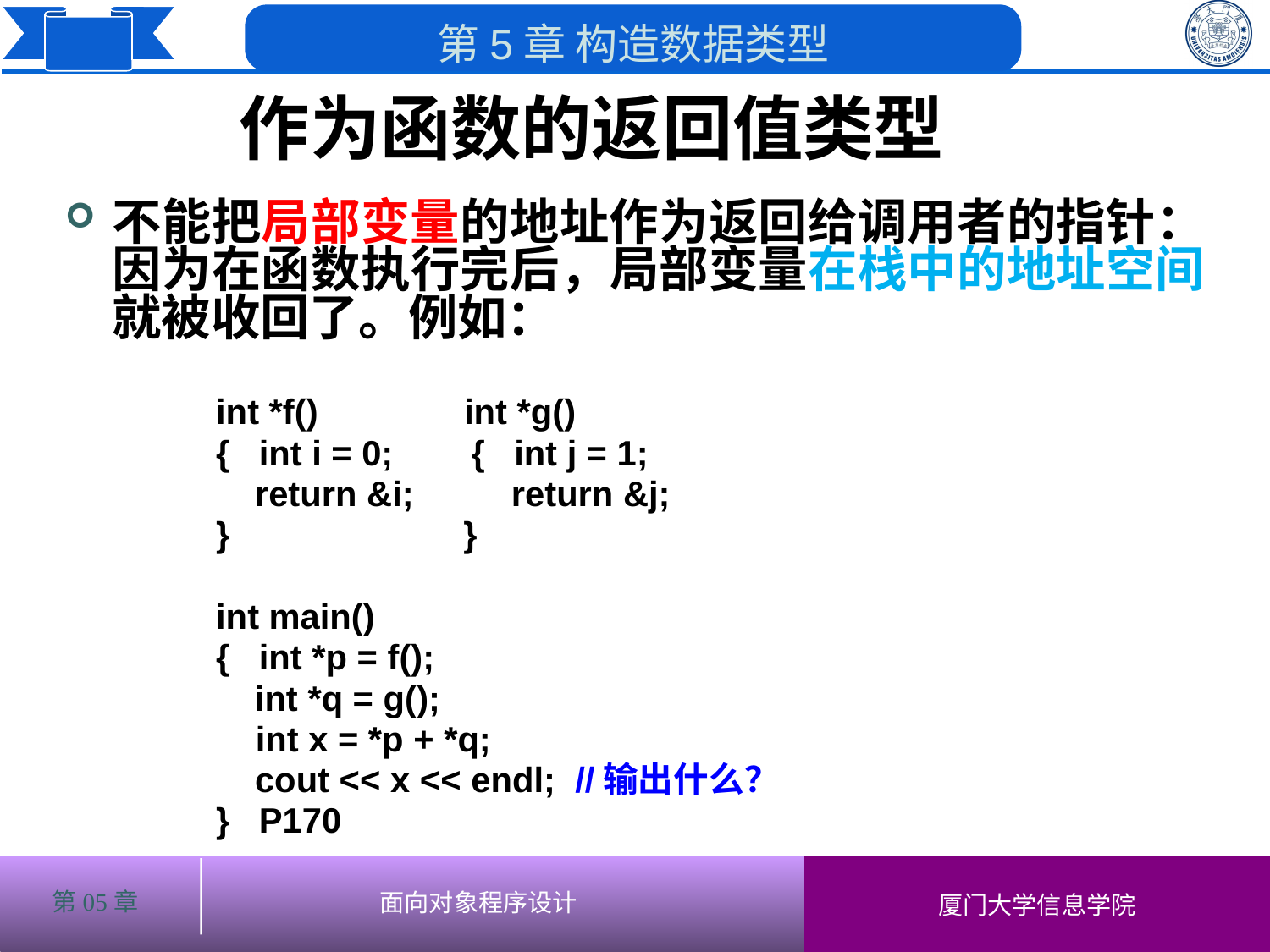

作为函数的返回值类型
# 不能把局部变量的地址作为返回给调用者的指针：因为在函数执行完后，局部变量在栈中的地址空间就被收回了。例如：

         int *f()               int *g()
         {   int i = 0;        {   int j = 1;
             return &i;          return &j;
         }                        }

         int main()
         {   int *p = f();
             int *q = g();
	         int x = *p + *q;
             cout << x << endl;  //输出什么？
         }   P170
67